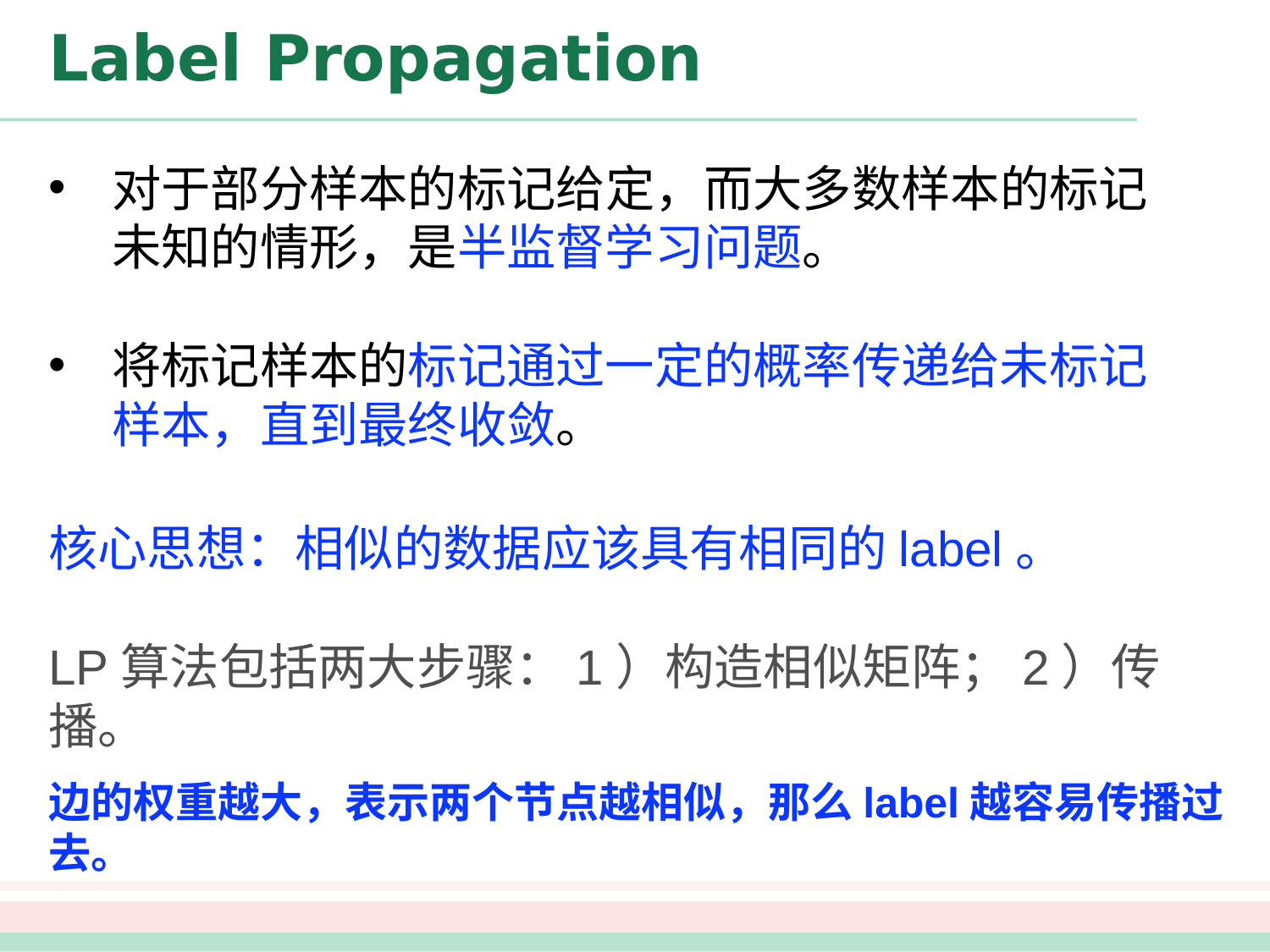

# Label Propagation
对于部分样本的标记给定，而大多数样本的标记未知的情形，是半监督学习问题。

将标记样本的标记通过一定的概率传递给未标记样本，直到最终收敛。
核心思想：相似的数据应该具有相同的label。

LP算法包括两大步骤：1）构造相似矩阵；2）传播。
边的权重越大，表示两个节点越相似，那么label越容易传播过去。